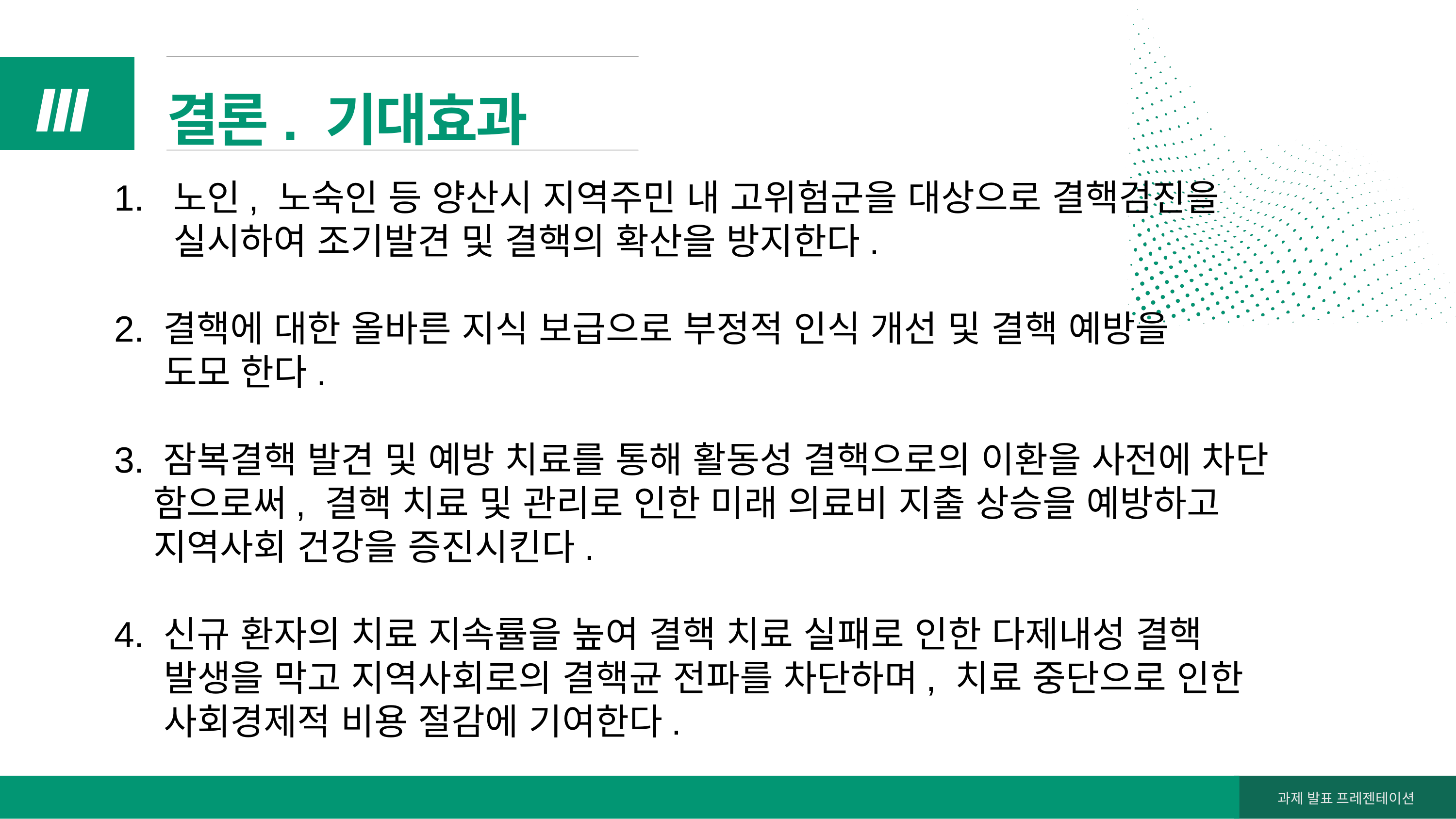

결론. 기대효과
Ⅲ

노인, 노숙인 등 양산시 지역주민 내 고위험군을 대상으로 결핵검진을 실시하여 조기발견 및 결핵의 확산을 방지한다.

2. 결핵에 대한 올바른 지식 보급으로 부정적 인식 개선 및 결핵 예방을
    도모 한다.

3. 잠복결핵 발견 및 예방 치료를 통해 활동성 결핵으로의 이환을 사전에 차단
   함으로써, 결핵 치료 및 관리로 인한 미래 의료비 지출 상승을 예방하고
   지역사회 건강을 증진시킨다.

4. 신규 환자의 치료 지속률을 높여 결핵 치료 실패로 인한 다제내성 결핵
    발생을 막고 지역사회로의 결핵균 전파를 차단하며, 치료 중단으로 인한
    사회경제적 비용 절감에 기여한다.

과제 발표 프레젠테이션